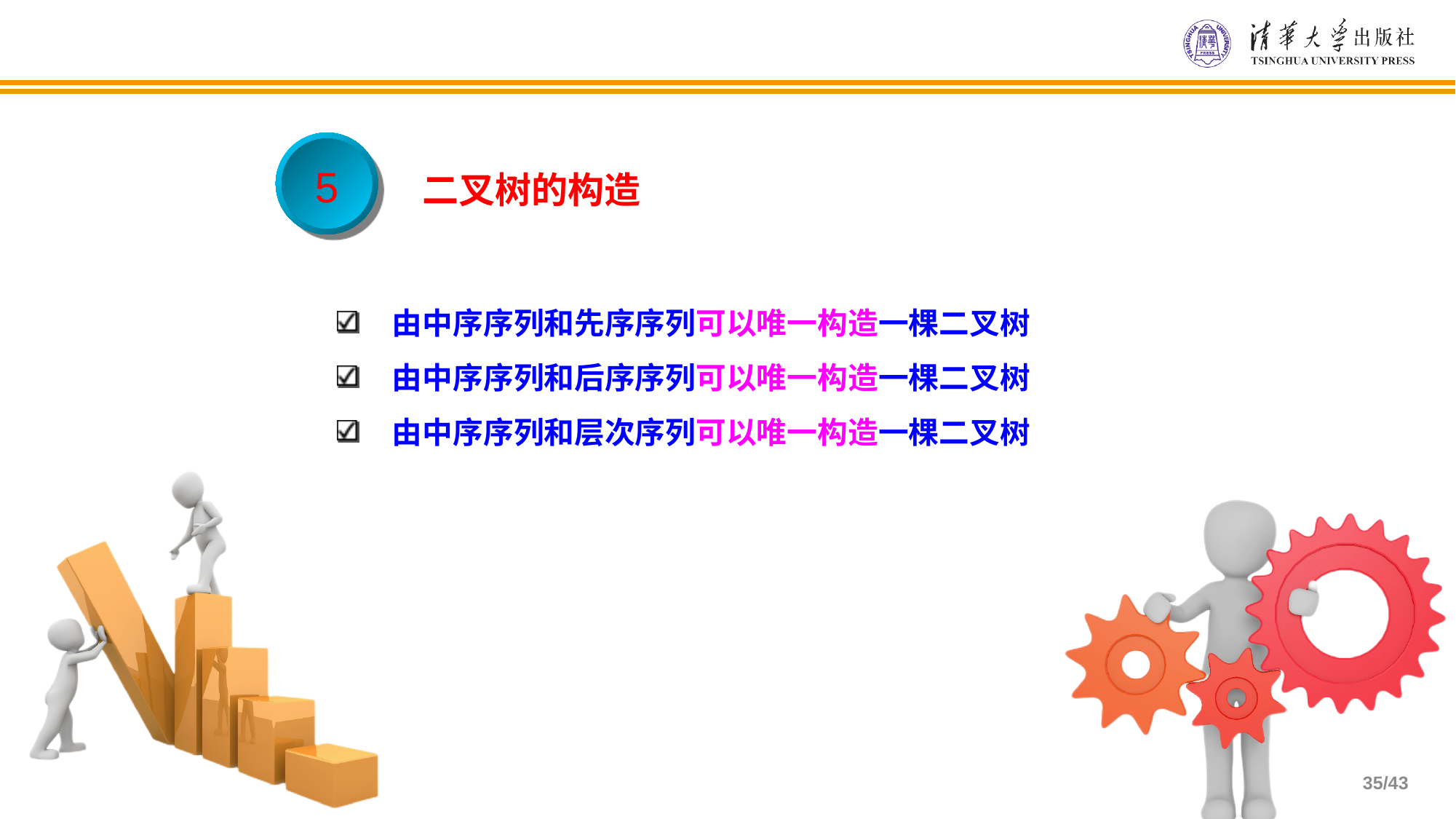

5
  二叉树的构造
由中序序列和先序序列可以唯一构造一棵二叉树
由中序序列和后序序列可以唯一构造一棵二叉树
由中序序列和层次序列可以唯一构造一棵二叉树
35/43